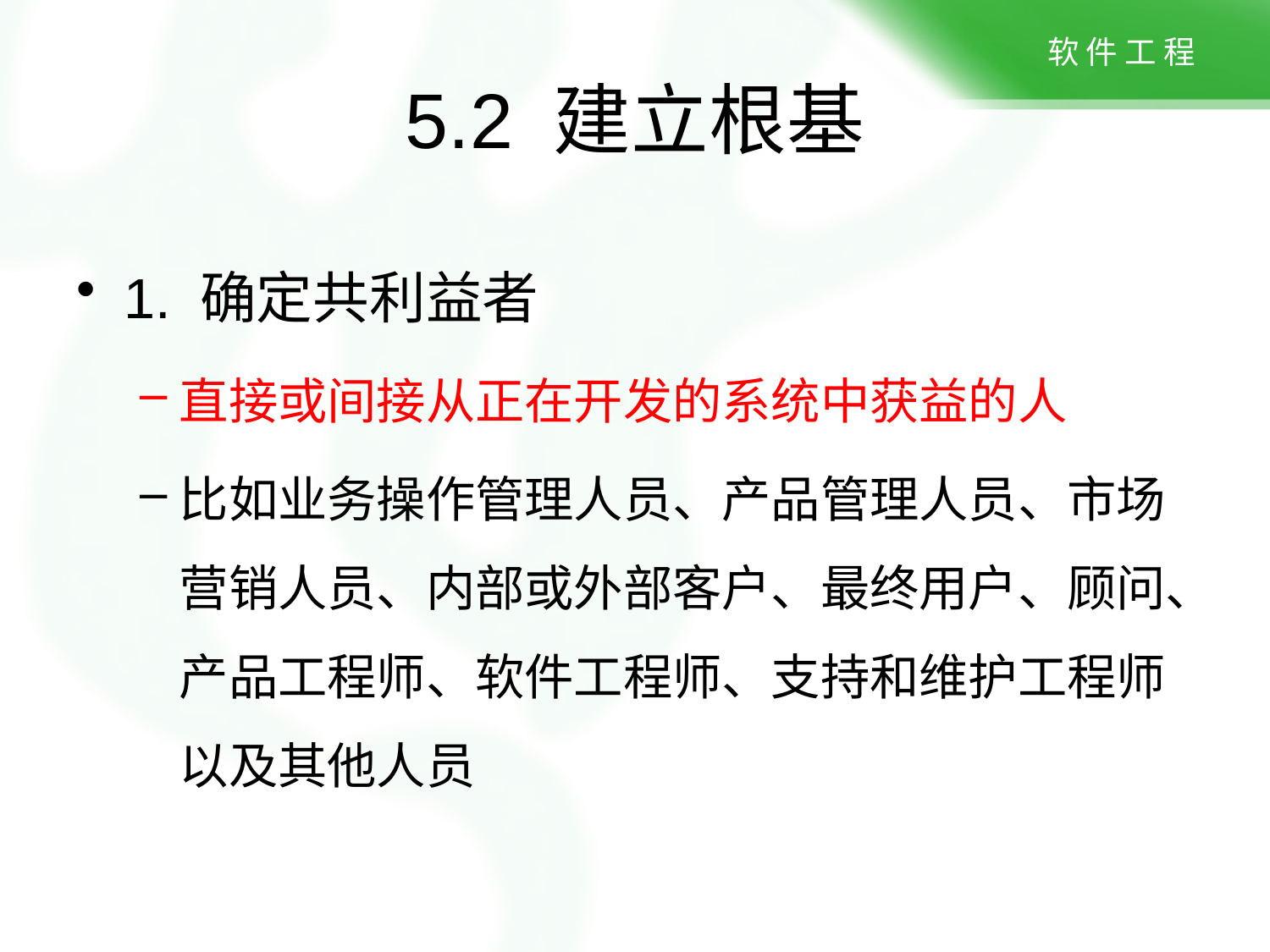

# 5.2 建立根基
1. 确定共利益者
直接或间接从正在开发的系统中获益的人
比如业务操作管理人员、产品管理人员、市场营销人员、内部或外部客户、最终用户、顾问、产品工程师、软件工程师、支持和维护工程师以及其他人员